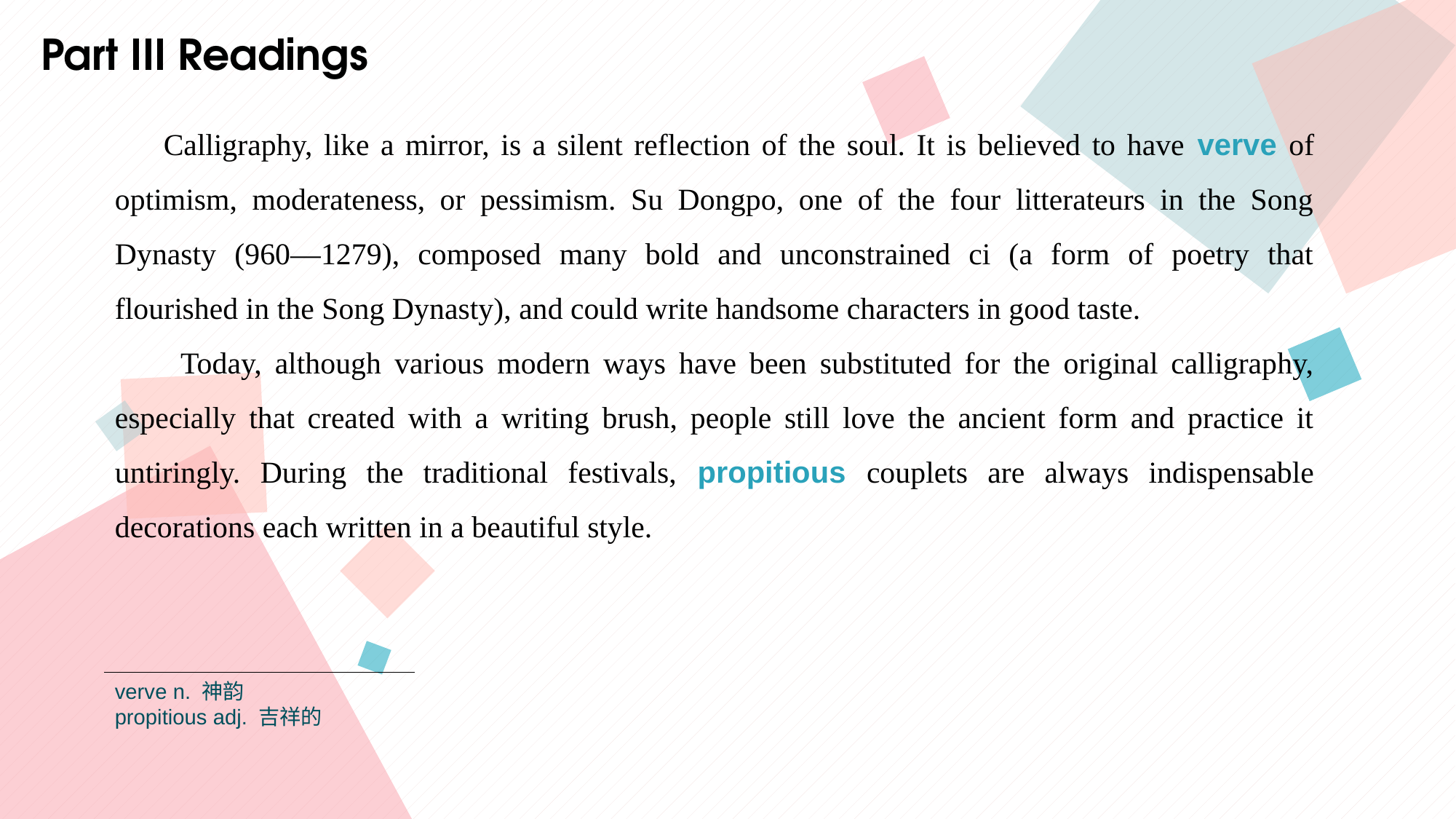

Part III Readings
     Calligraphy, like a mirror, is a silent reflection of the soul. It is believed to have verve of optimism, moderateness, or pessimism. Su Dongpo, one of the four litterateurs in the Song Dynasty (960—1279), composed many bold and unconstrained ci (a form of poetry that flourished in the Song Dynasty), and could write handsome characters in good taste.
     Today, although various modern ways have been substituted for the original calligraphy, especially that created with a writing brush, people still love the ancient form and practice it untiringly. During the traditional festivals, propitious couplets are always indispensable decorations each written in a beautiful style.
verve n. 神韵
propitious adj. 吉祥的